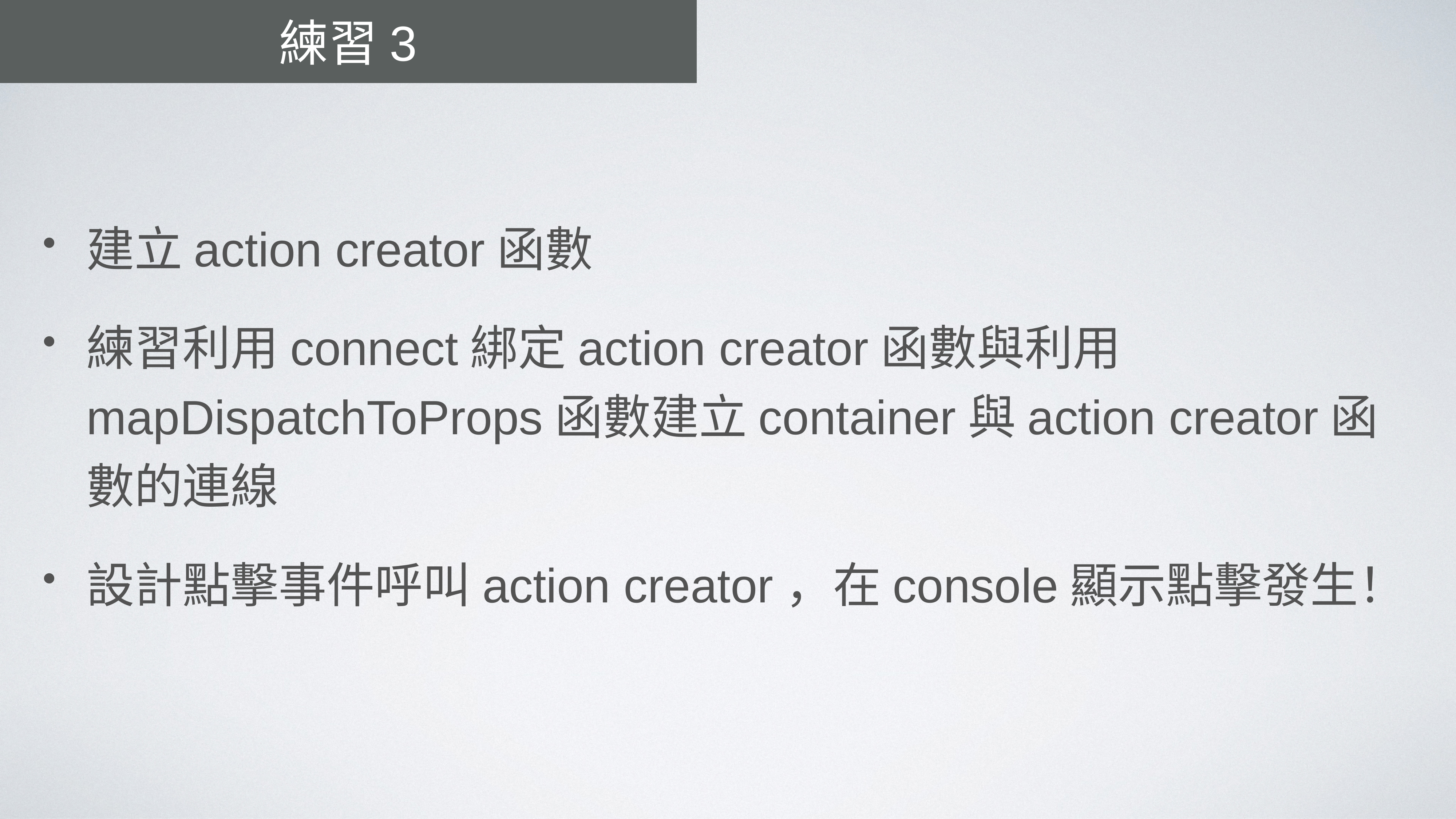

44
# 練習3
建立action creator函數
練習利用connect綁定action creator函數與利用mapDispatchToProps函數建立container與action creator函數的連線
設計點擊事件呼叫action creator，在console顯示點擊發生！